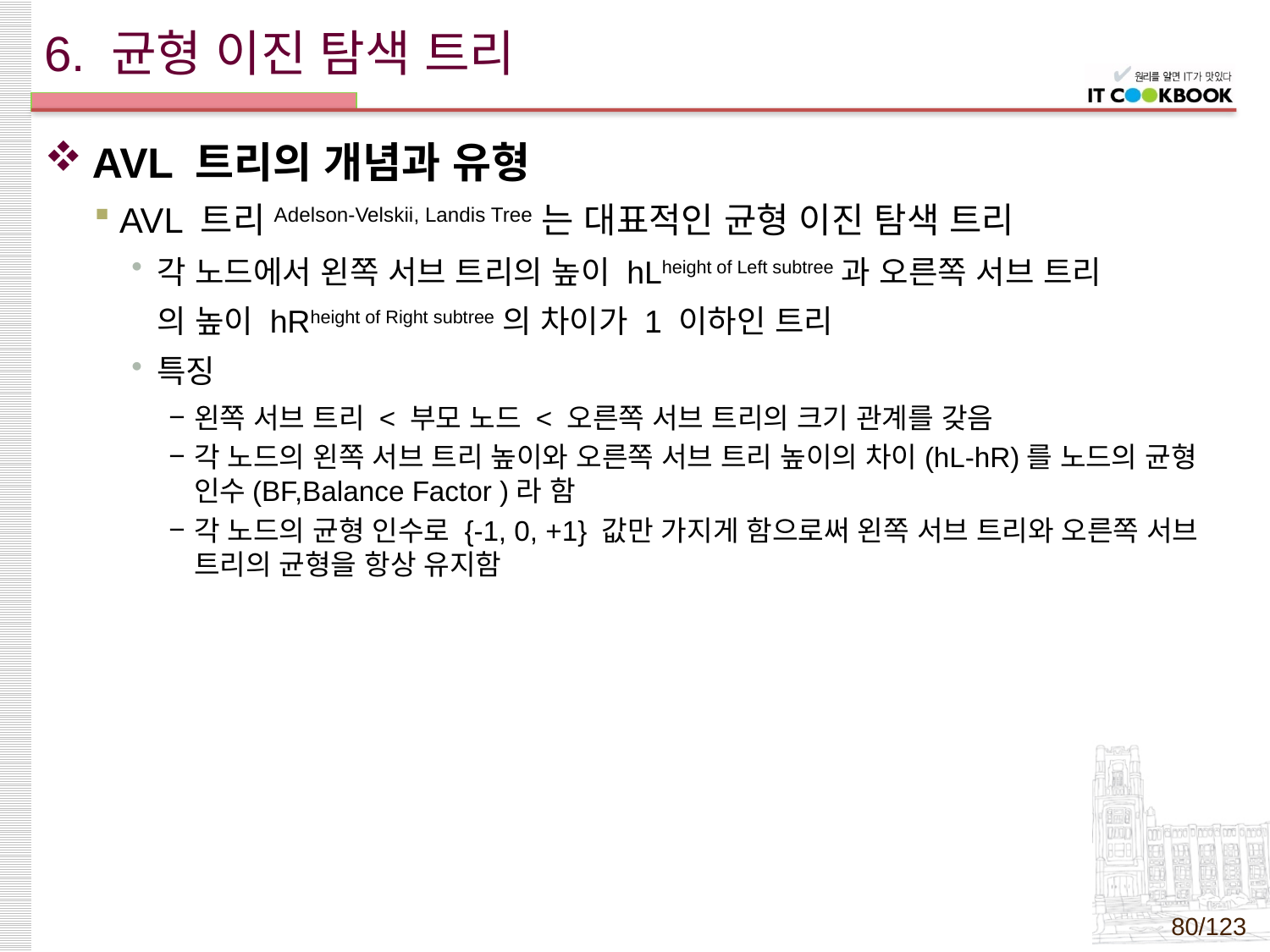

# 6. 균형 이진 탐색 트리
AVL 트리의 개념과 유형
AVL 트리Adelson-Velskii, Landis Tree는 대표적인 균형 이진 탐색 트리
각 노드에서 왼쪽 서브 트리의 높이 hLheight of Left subtree과 오른쪽 서브 트리
  의 높이 hRheight of Right subtree의 차이가 1 이하인 트리
특징
왼쪽 서브 트리 < 부모 노드 < 오른쪽 서브 트리의 크기 관계를 갖음
각 노드의 왼쪽 서브 트리 높이와 오른쪽 서브 트리 높이의 차이(hL-hR)를 노드의 균형 인수(BF,Balance Factor )라 함
각 노드의 균형 인수로 {-1, 0, +1} 값만 가지게 함으로써 왼쪽 서브 트리와 오른쪽 서브 트리의 균형을 항상 유지함